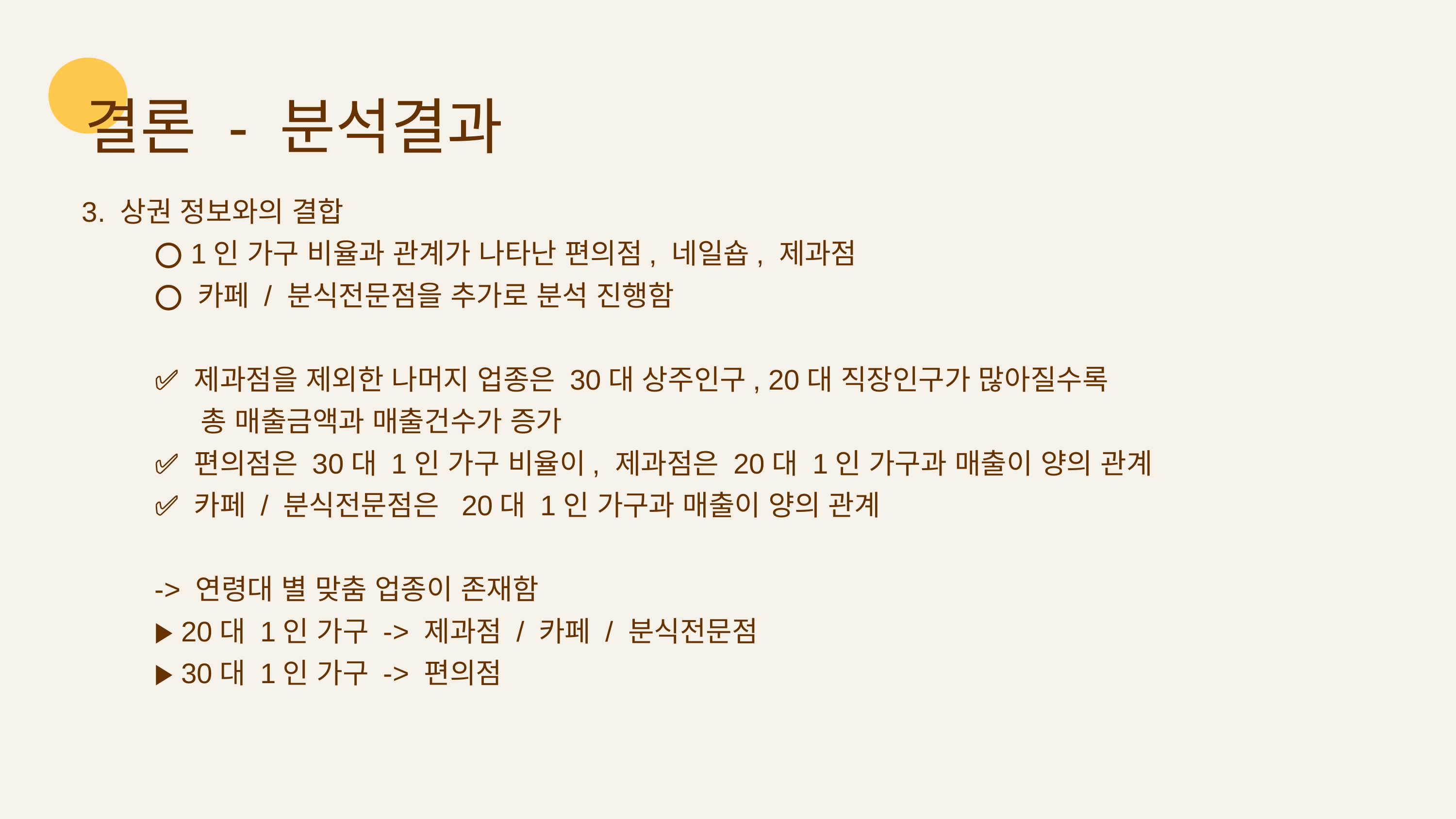

결론 - 분석결과
3. 상권 정보와의 결합
	⭕ 1인 가구 비율과 관계가 나타난 편의점, 네일숍, 제과점
	⭕ 카페 / 분식전문점을 추가로 분석 진행함

	✅ 제과점을 제외한 나머지 업종은 30대 상주인구, 20대 직장인구가 많아질수록
	     총 매출금액과 매출건수가 증가
	✅ 편의점은 30대 1인 가구 비율이, 제과점은 20대 1인 가구과 매출이 양의 관계
	✅ 카페 / 분식전문점은  20대 1인 가구과 매출이 양의 관계

	-> 연령대 별 맞춤 업종이 존재함
	▶ 20대 1인 가구 -> 제과점 / 카페 / 분식전문점
	▶ 30대 1인 가구 -> 편의점